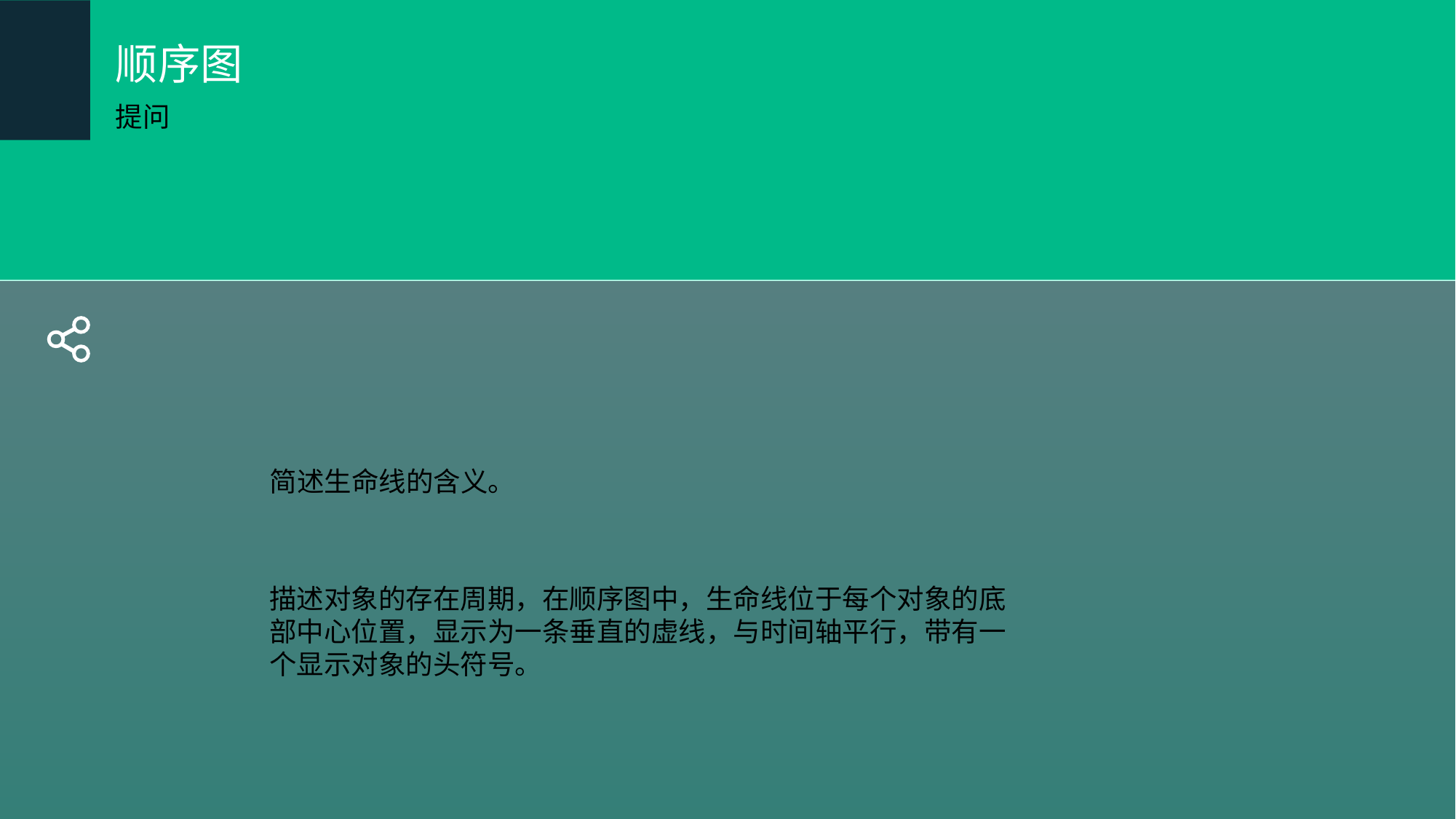

顺序图
提问

简述生命线的含义。
描述对象的存在周期，在顺序图中，生命线位于每个对象的底部中心位置，显示为一条垂直的虚线，与时间轴平行，带有一个显示对象的头符号。